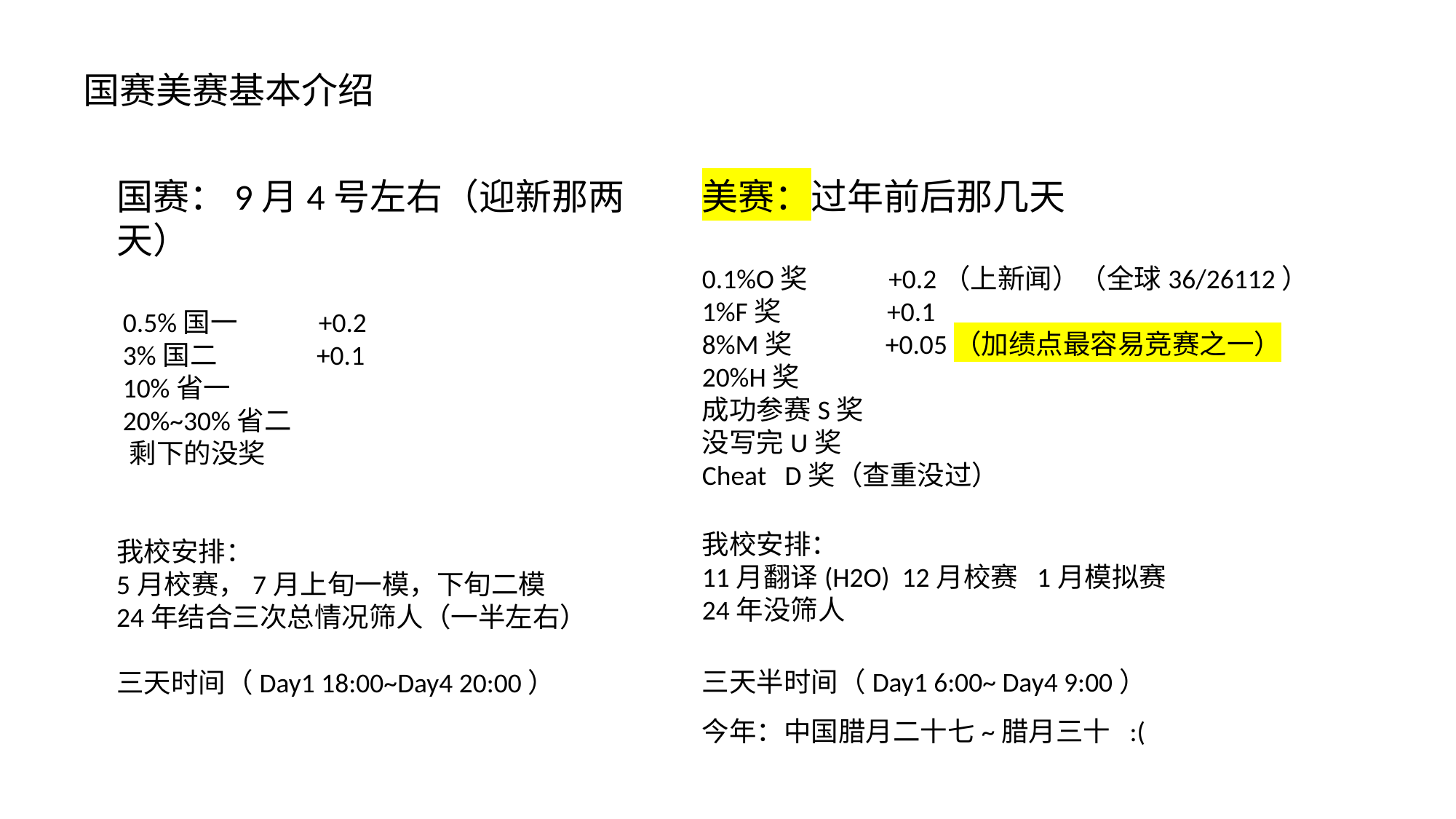

国赛美赛基本介绍
国赛：9月4号左右（迎新那两天）

 0.5%国一            +0.2
 3%国二               +0.1
 10%省一
 20%~30%省二
 剩下的没奖

我校安排：
5月校赛，7月上旬一模，下旬二模
24年结合三次总情况筛人（一半左右）

三天时间（Day1 18:00~Day4 20:00）

美赛：过年前后那几天

0.1%O奖            +0.2（上新闻）（全球36/26112）
1%F奖                +0.1
8%M奖              +0.05（加绩点最容易竞赛之一）
20%H奖
成功参赛S奖
没写完U奖
Cheat   D奖（查重没过）

我校安排：
11月翻译(H2O)  12月校赛  1月模拟赛
24年没筛人

三天半时间（Day1 6:00~ Day4 9:00）

今年：中国腊月二十七~腊月三十  :(